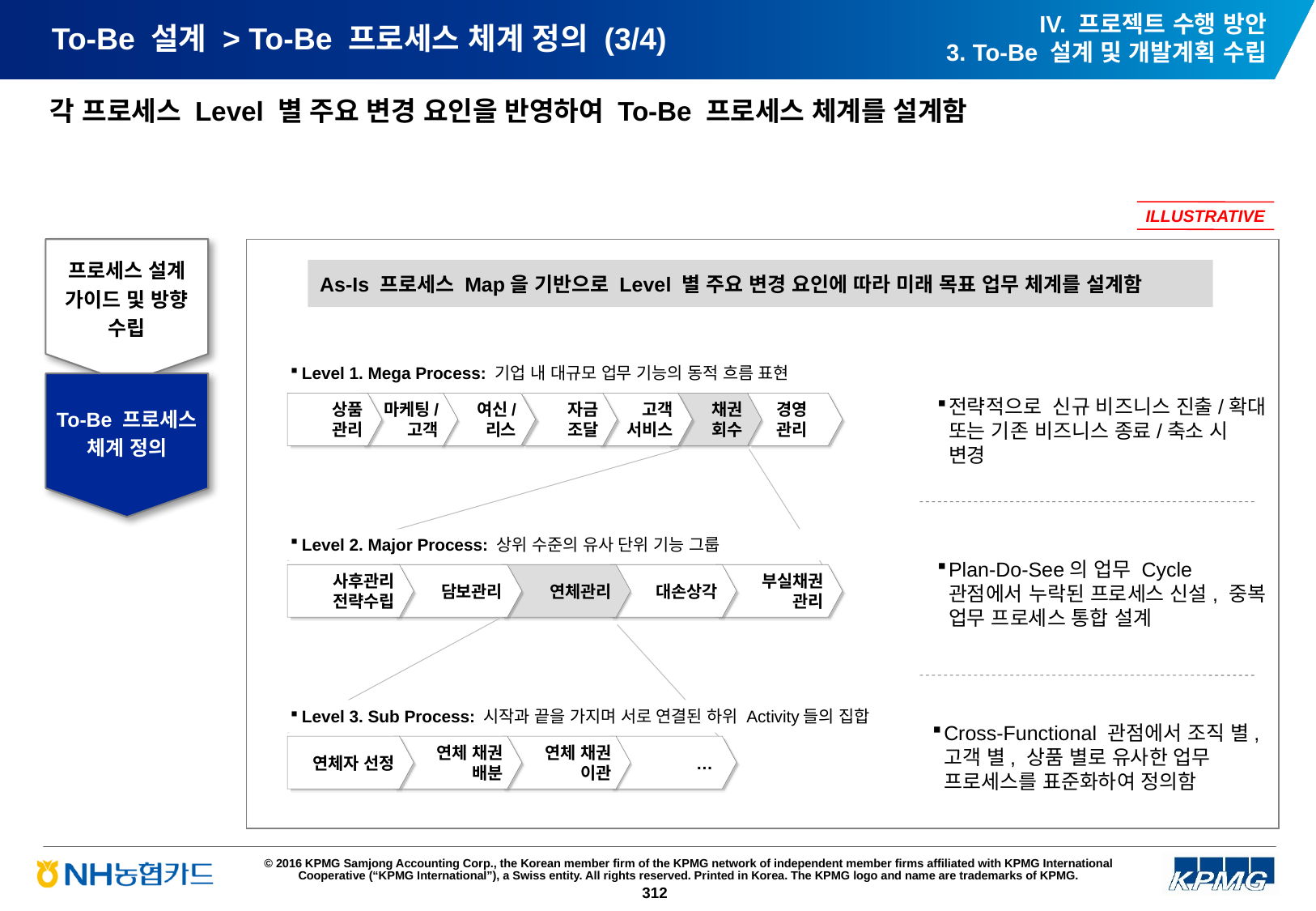

IV. 프로젝트 수행 방안
3. To-Be 설계 및 개발계획 수립
# To-Be 설계 > To-Be 프로세스 체계 정의 (3/4)
각 프로세스 Level 별 주요 변경 요인을 반영하여 To-Be 프로세스 체계를 설계함
ILLUSTRATIVE
프로세스 설계 가이드 및 방향 수립

As-Is 프로세스 Map을 기반으로 Level 별 주요 변경 요인에 따라 미래 목표 업무 체계를 설계함
Level 1. Mega Process: 기업 내 대규모 업무 기능의 동적 흐름 표현
To-Be 프로세스 체계 정의
전략적으로  신규 비즈니스 진출/확대 또는 기존 비즈니스 종료/축소 시 변경
상품
관리
마케팅/
고객
여신/
리스
자금
조달
고객
서비스
채권
회수
경영
관리

Level 2. Major Process: 상위 수준의 유사 단위 기능 그룹
Plan-Do-See의 업무 Cycle 관점에서 누락된 프로세스 신설, 중복 업무 프로세스 통합 설계
사후관리
전략수립
담보관리
연체관리
대손상각
부실채권
관리

Level 3. Sub Process: 시작과 끝을 가지며 서로 연결된 하위 Activity들의 집합
Cross-Functional 관점에서 조직 별, 고객 별, 상품 별로 유사한 업무 프로세스를 표준화하여 정의함
연체자 선정
연체 채권
배분
연체 채권
이관
…